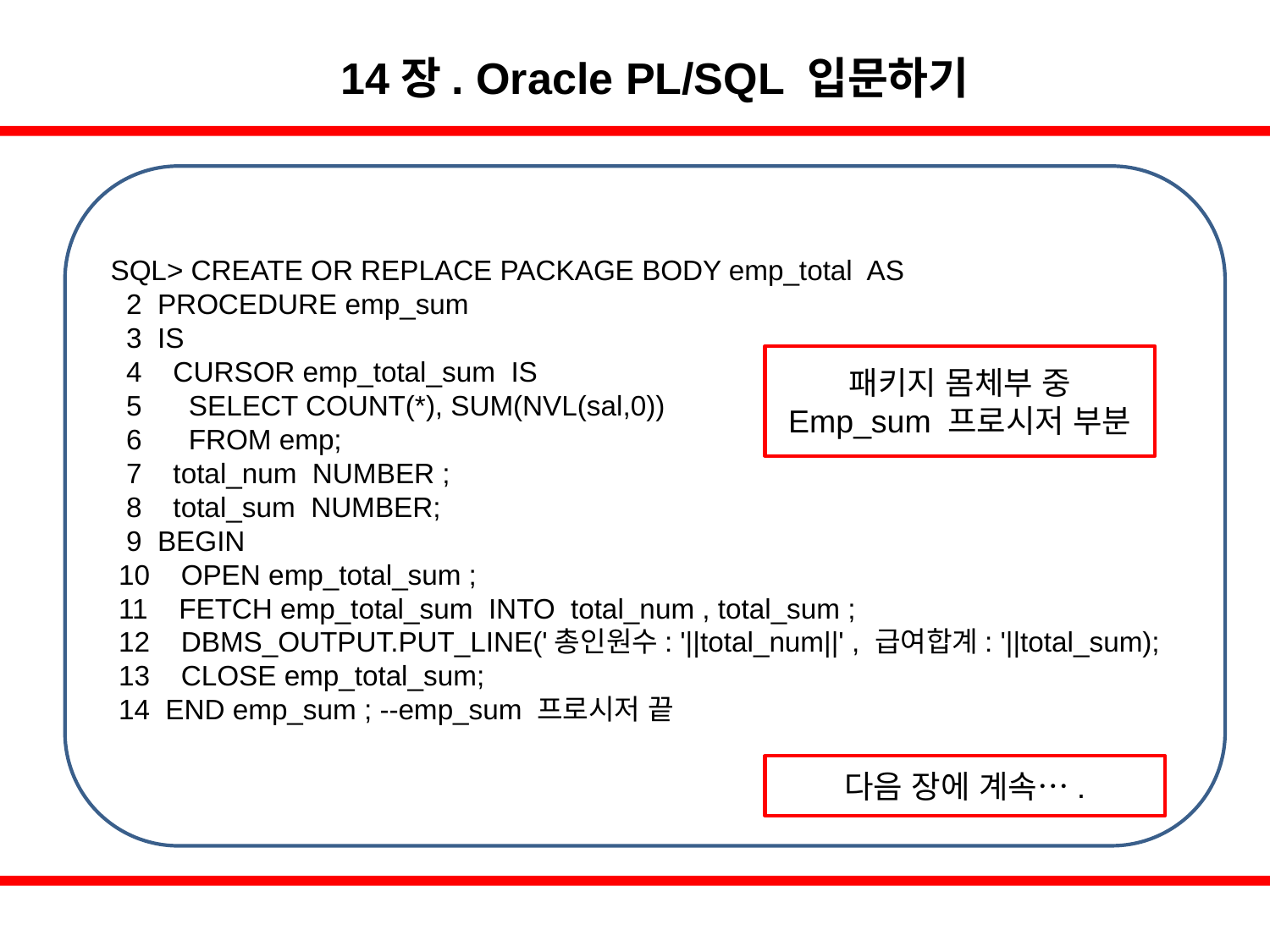

14장. Oracle PL/SQL 입문하기

SQL> CREATE OR REPLACE PACKAGE BODY emp_total  AS
  2  PROCEDURE emp_sum
  3  IS
  4    CURSOR emp_total_sum  IS
  5      SELECT COUNT(*), SUM(NVL(sal,0))
  6      FROM emp;
  7    total_num  NUMBER ;
  8    total_sum  NUMBER;
  9  BEGIN
 10    OPEN emp_total_sum ;
 11    FETCH emp_total_sum  INTO  total_num , total_sum ;
 12    DBMS_OUTPUT.PUT_LINE('총인원수: '||total_num||' , 급여합계: '||total_sum);
 13    CLOSE emp_total_sum;
 14  END emp_sum ; --emp_sum 프로시저 끝

패키지 몸체부 중
Emp_sum 프로시저 부분
다음 장에 계속….